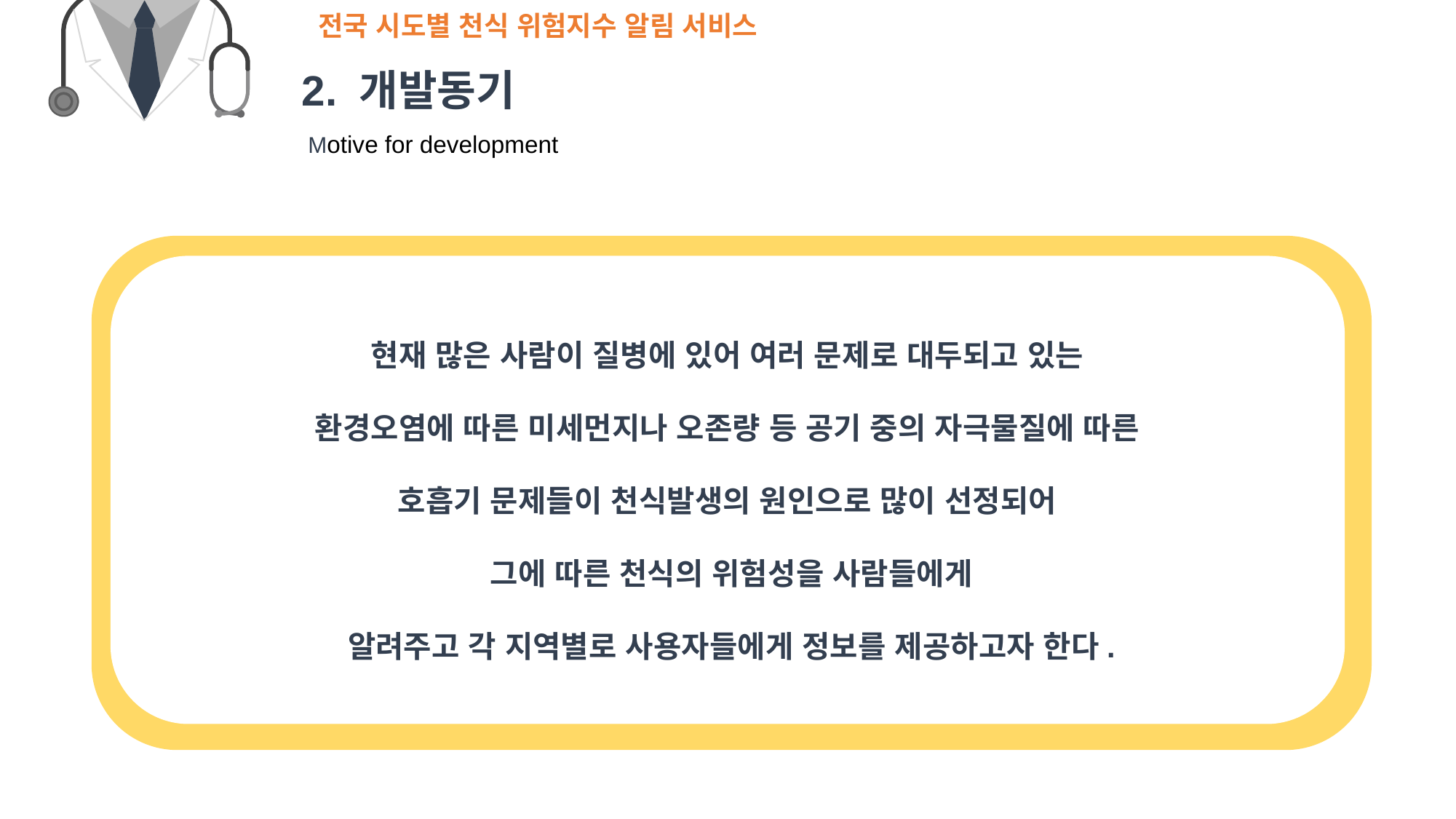

50%
CONTENTS A
전국 시도별 천식 위험지수 알림 서비스
2. 개발동기
 Motive for development

현재 많은 사람이 질병에 있어 여러 문제로 대두되고 있는
환경오염에 따른 미세먼지나 오존량 등 공기 중의 자극물질에 따른
호흡기 문제들이 천식발생의 원인으로 많이 선정되어
그에 따른 천식의 위험성을 사람들에게
알려주고 각 지역별로 사용자들에게 정보를 제공하고자 한다.